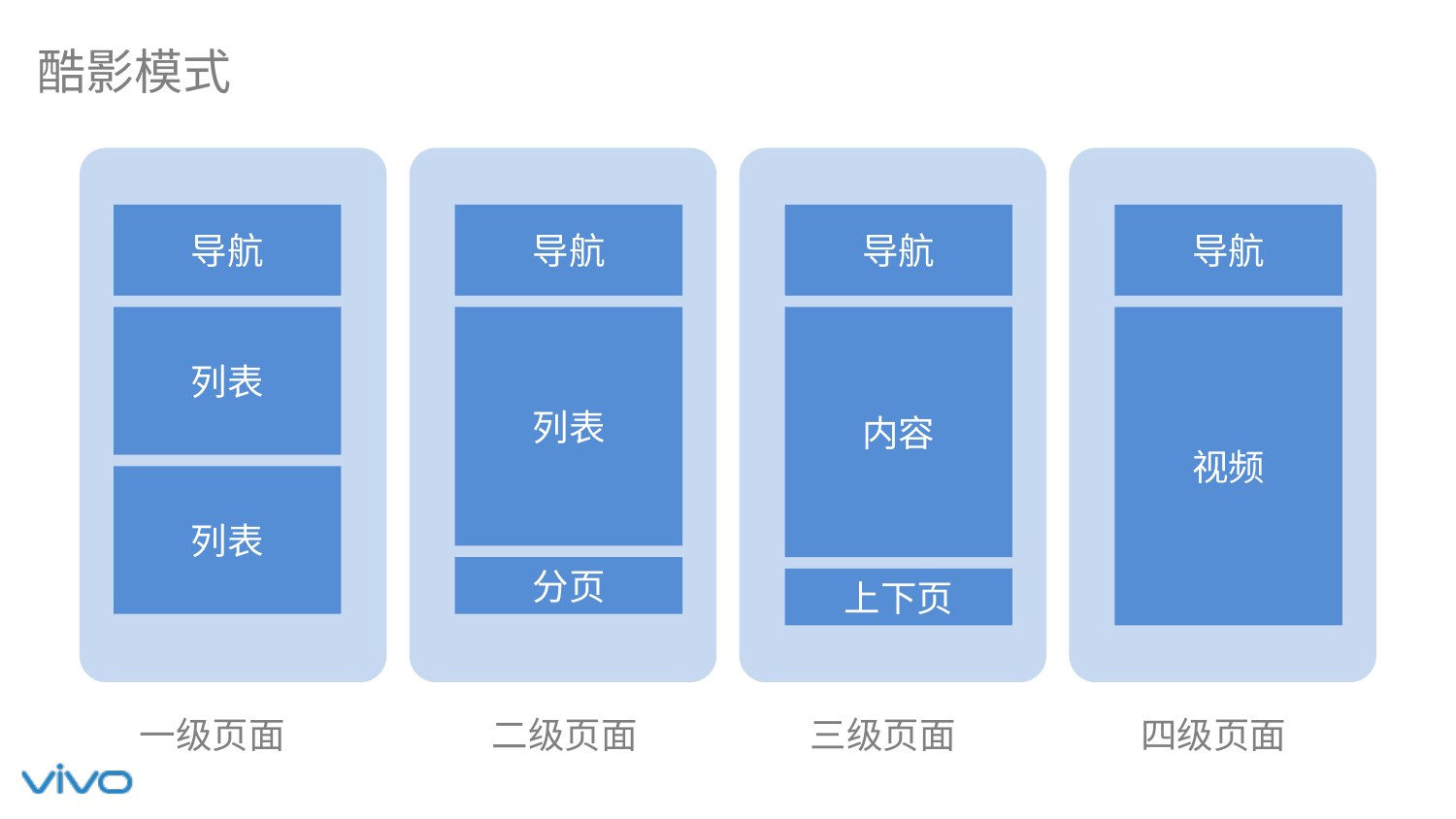

酷影模式

导航
导航
导航
导航
列表
列表
内容
视频
列表
分页
上下页
一级页面
二级页面
三级页面
四级页面